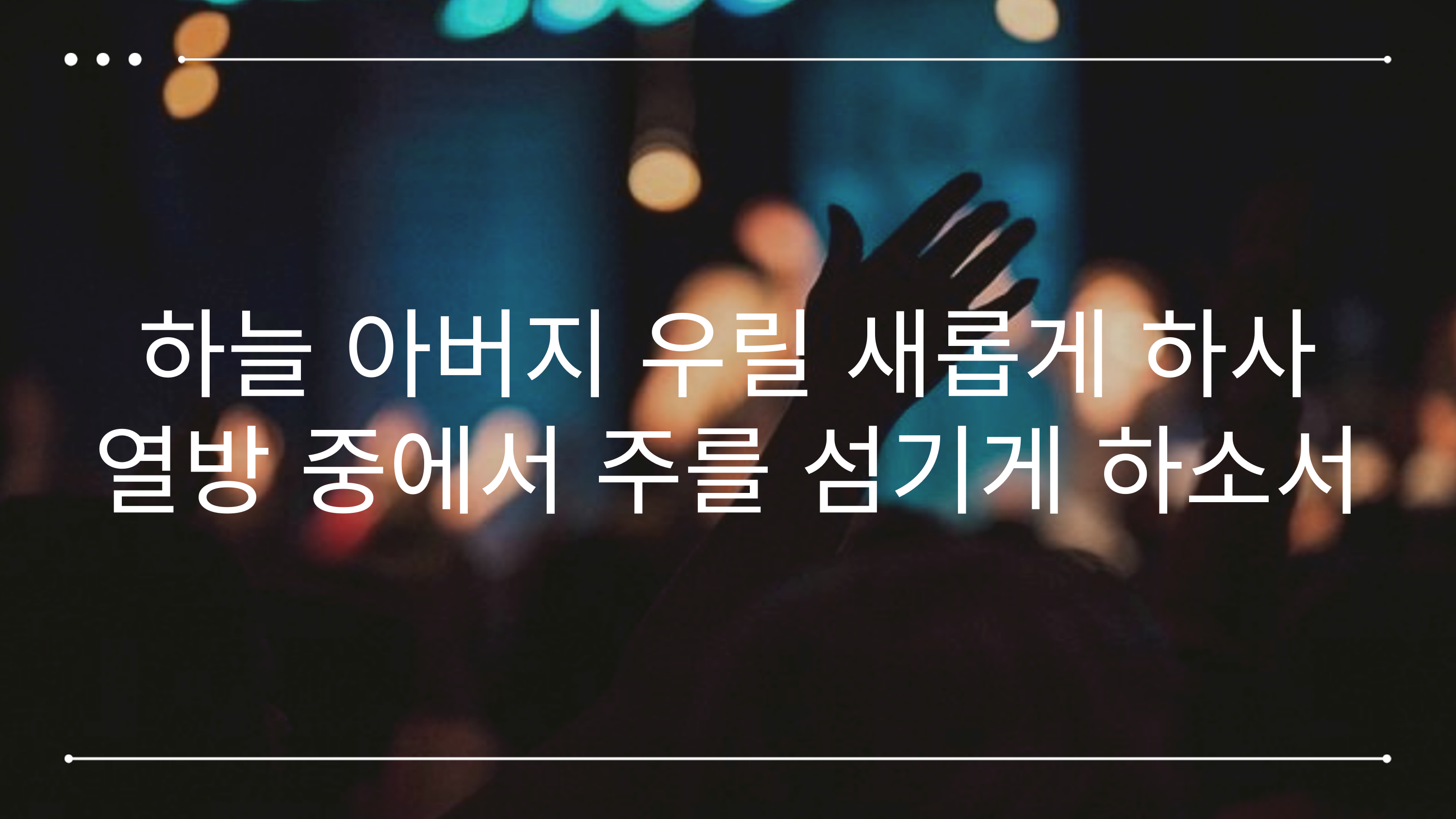

# 하늘 아버지 우릴 새롭게 하사
열방 중에서 주를 섬기게 하소서